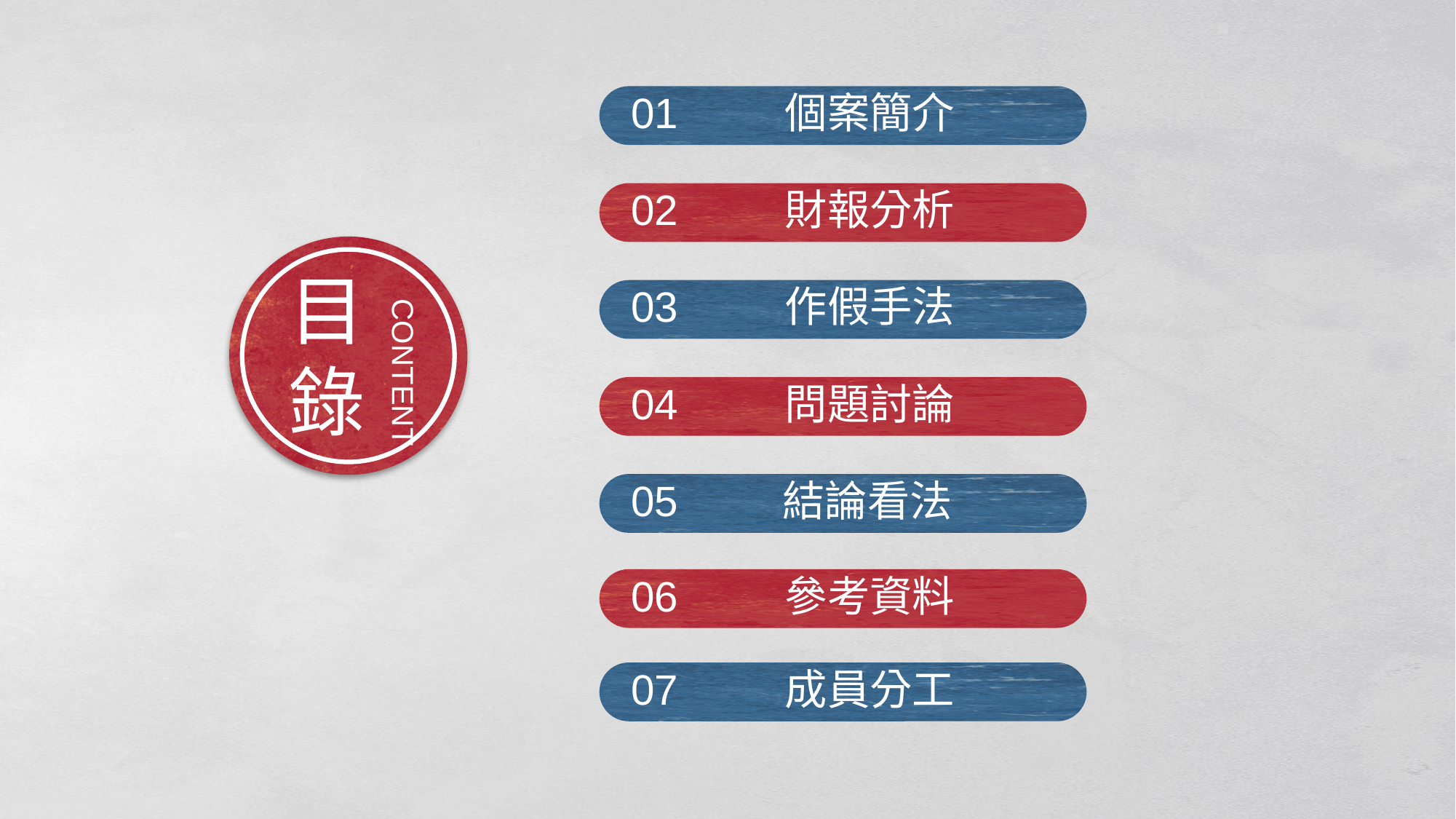

01 　　個案簡介

02 　　財報分析

目錄
03 　　作假手法

CONTENT
04 　　問題討論

05　 　結論看法

06 　　參考資料

07 　　成員分工